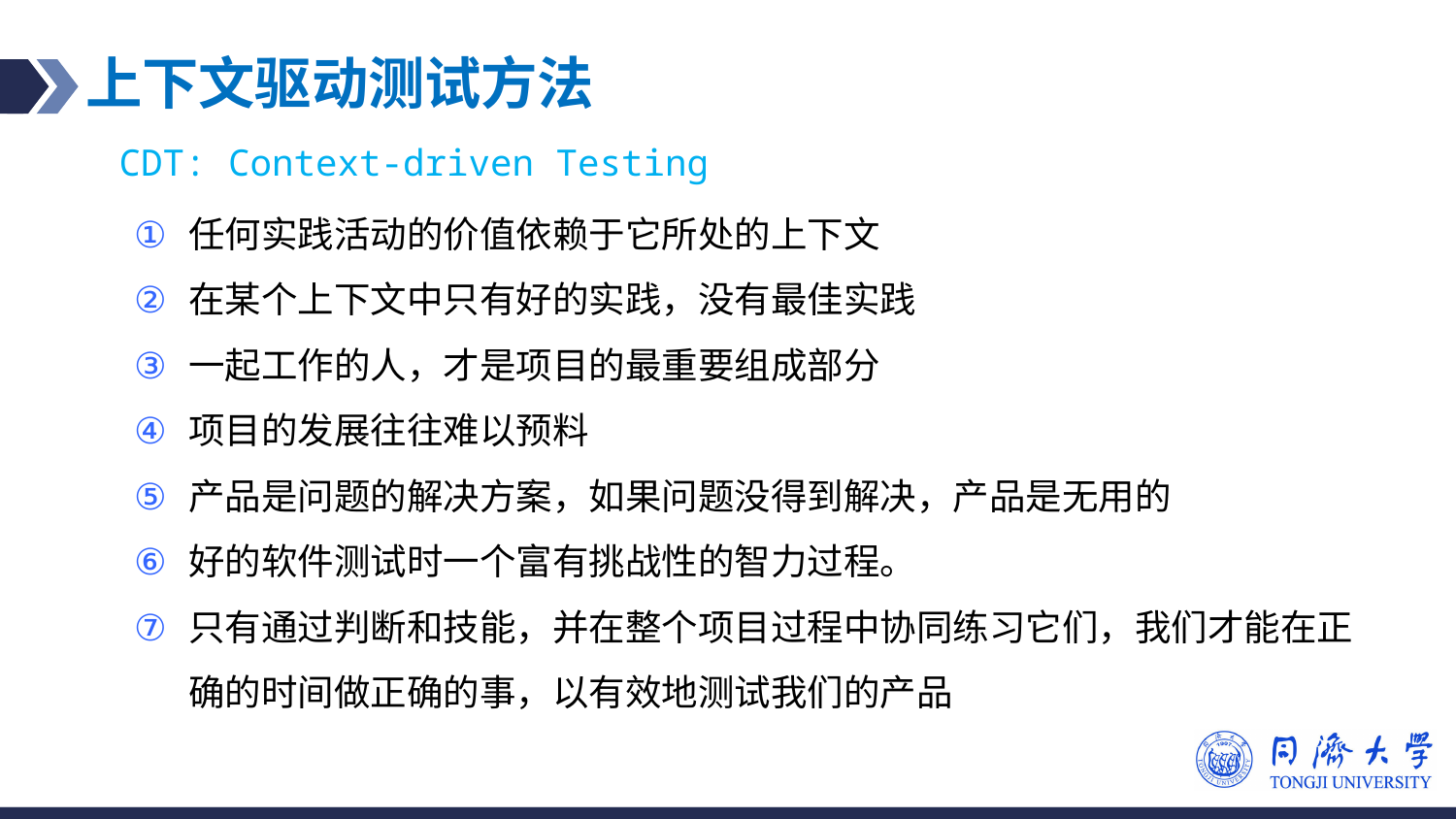

# 上下文驱动测试方法
CDT: Context-driven Testing
任何实践活动的价值依赖于它所处的上下文
在某个上下文中只有好的实践，没有最佳实践
一起工作的人，才是项目的最重要组成部分
项目的发展往往难以预料
产品是问题的解决方案，如果问题没得到解决，产品是无用的
好的软件测试时一个富有挑战性的智力过程。
只有通过判断和技能，并在整个项目过程中协同练习它们，我们才能在正确的时间做正确的事，以有效地测试我们的产品